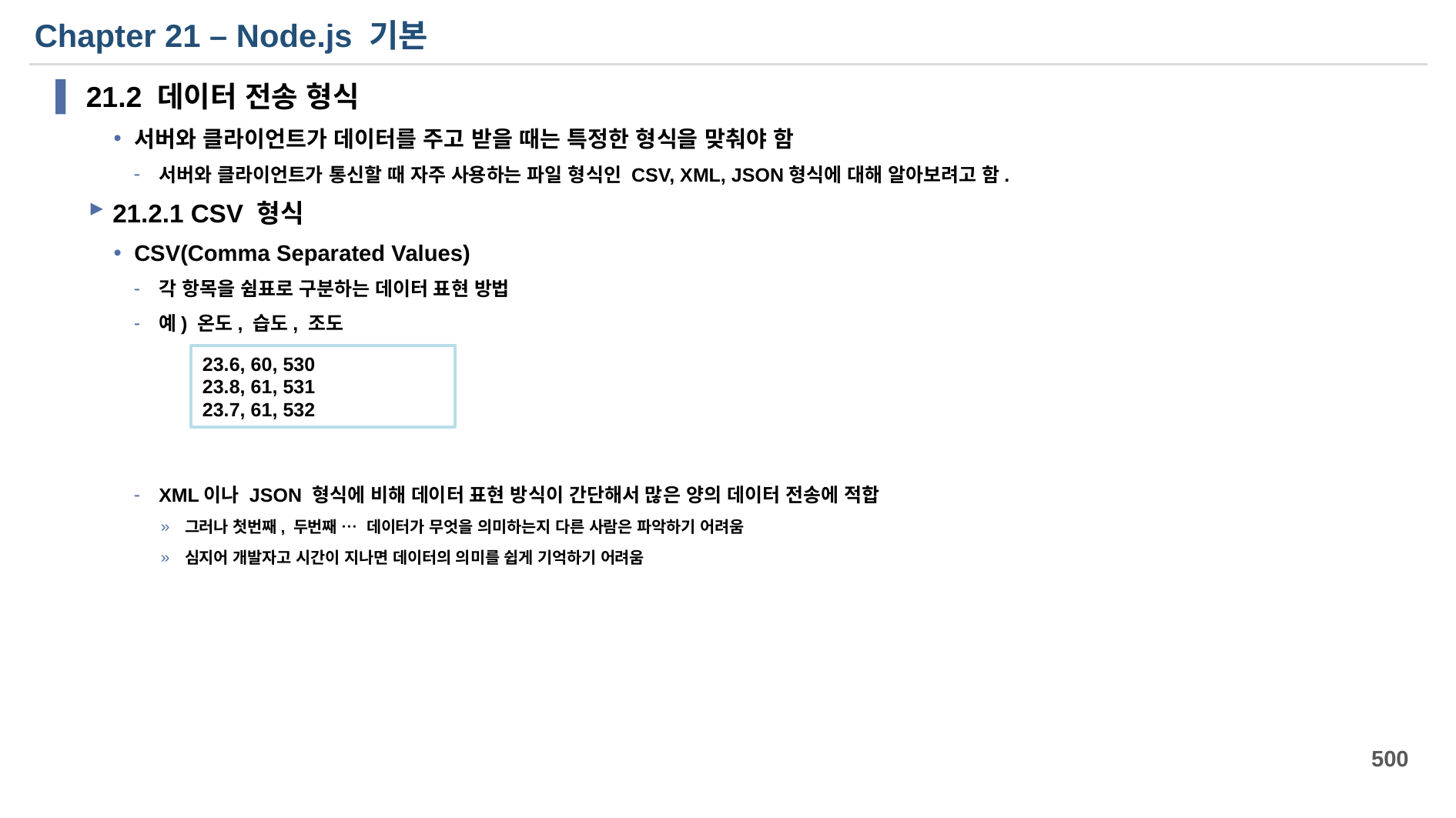

# Chapter 21 – Node.js 기본
21.2 데이터 전송 형식
서버와 클라이언트가 데이터를 주고 받을 때는 특정한 형식을 맞춰야 함
서버와 클라이언트가 통신할 때 자주 사용하는 파일 형식인 CSV, XML, JSON형식에 대해 알아보려고 함.
21.2.1 CSV 형식
CSV(Comma Separated Values)
각 항목을 쉼표로 구분하는 데이터 표현 방법
예) 온도, 습도, 조도

XML이나 JSON 형식에 비해 데이터 표현 방식이 간단해서 많은 양의 데이터 전송에 적합
그러나 첫번째, 두번째 …  데이터가 무엇을 의미하는지 다른 사람은 파악하기 어려움
심지어 개발자고 시간이 지나면 데이터의 의미를 쉽게 기억하기 어려움

23.6, 60, 530
23.8, 61, 531
23.7, 61, 532
500